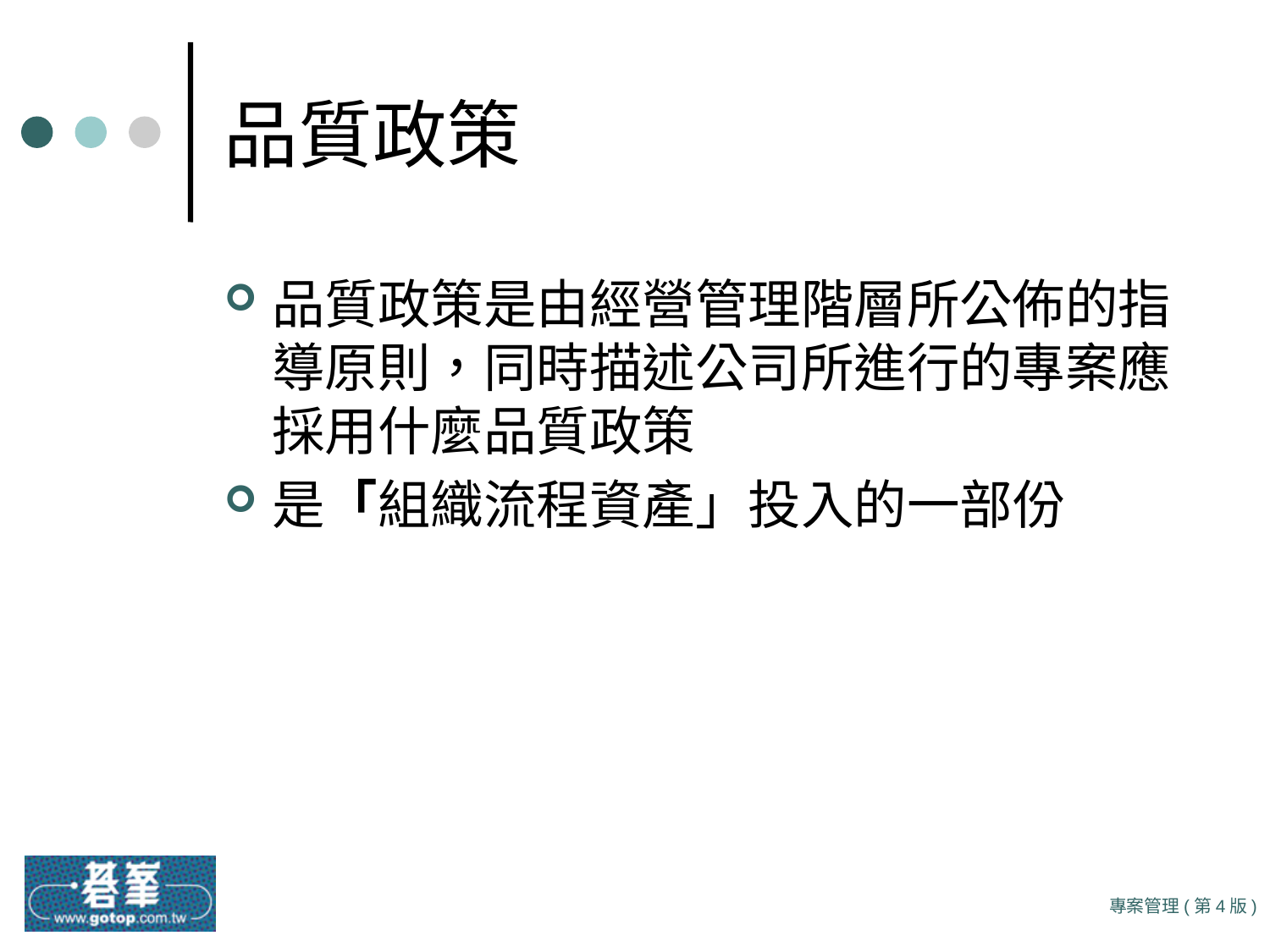

# 品質政策
品質政策是由經營管理階層所公佈的指導原則，同時描述公司所進行的專案應採用什麼品質政策
是「組織流程資產」投入的一部份
專案管理(第4版)